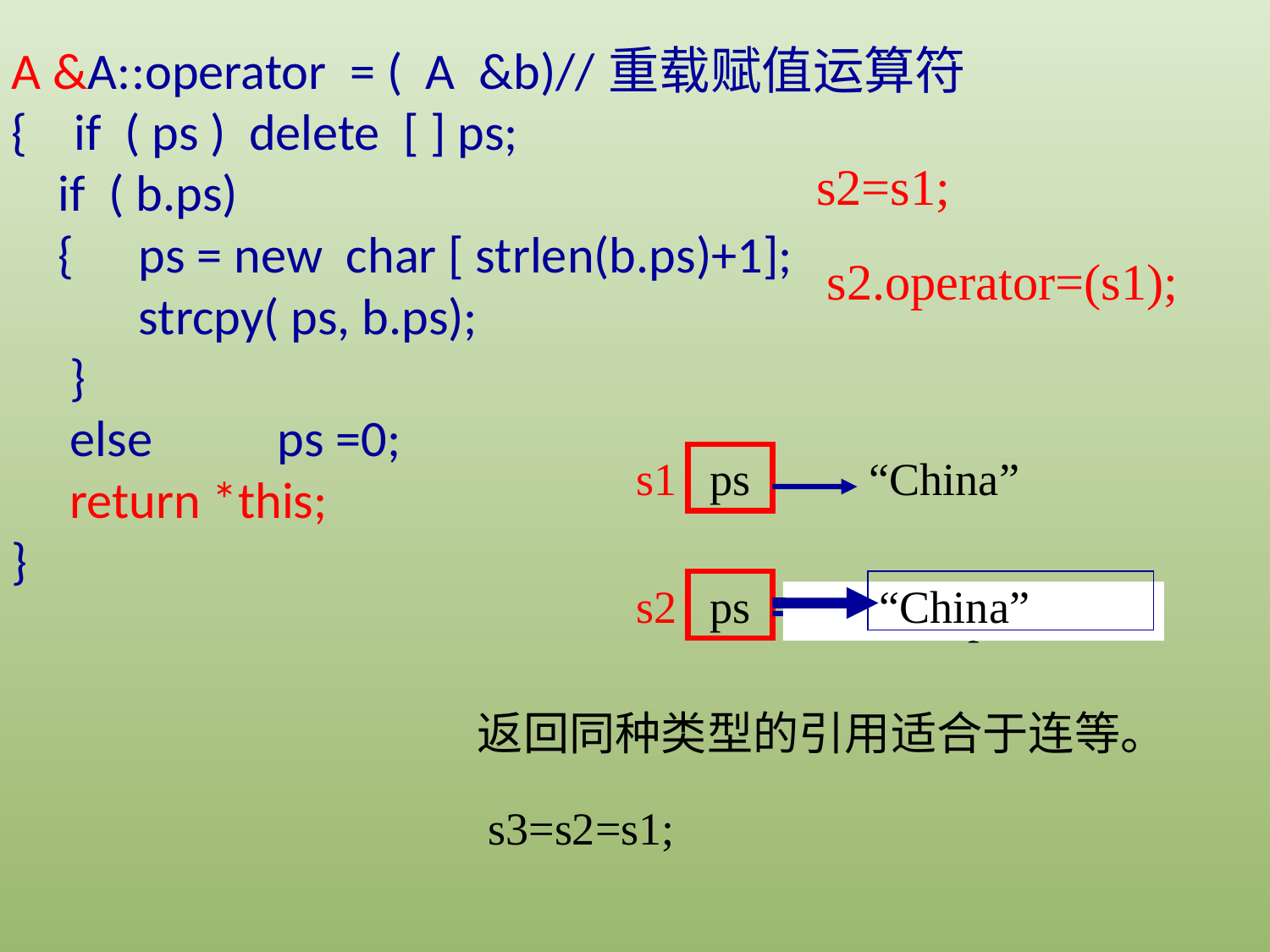

A &A::operator  = (  A  &b)//重载赋值运算符
{    if  ( ps )  delete  [ ] ps;
    if  ( b.ps)
    {	ps = new  char [ strlen(b.ps)+1];
	strcpy( ps, b.ps);
     }
     else 	 ps =0;
     return *this;
}
s2=s1;
s2.operator=(s1);
s1
ps
“China”

s2
ps
“China”

“Computer”

返回同种类型的引用适合于连等。
s3=s2=s1;
878